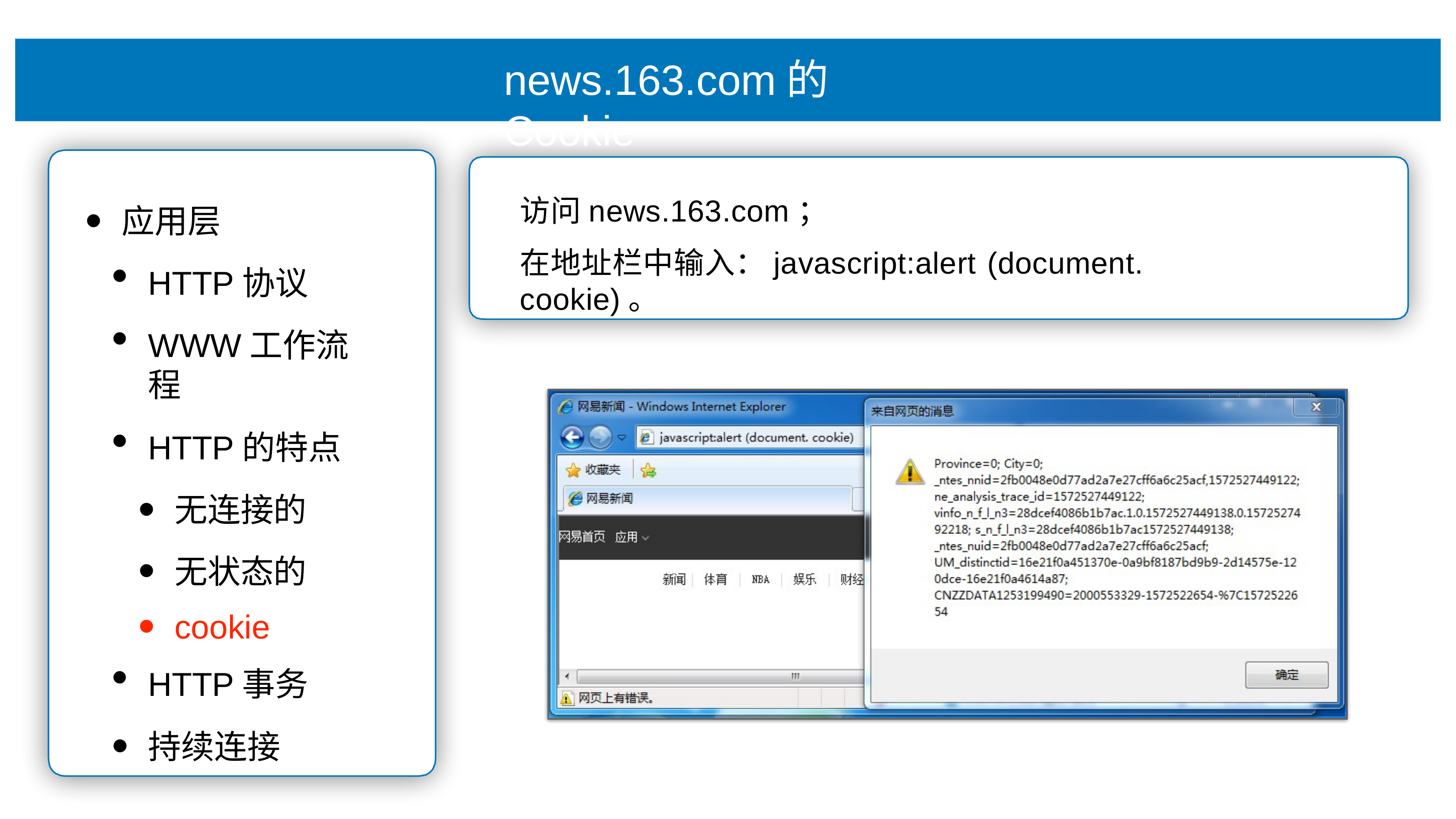

# news.163.com的Cookie

访问news.163.com；
在地址栏中输⼊：javascript:alert (document. cookie)。
应⽤层
HTTP协议
WWW⼯作流程
HTTP的特点
⽆连接的
⽆状态的
cookie
HTTP事务
持续连接